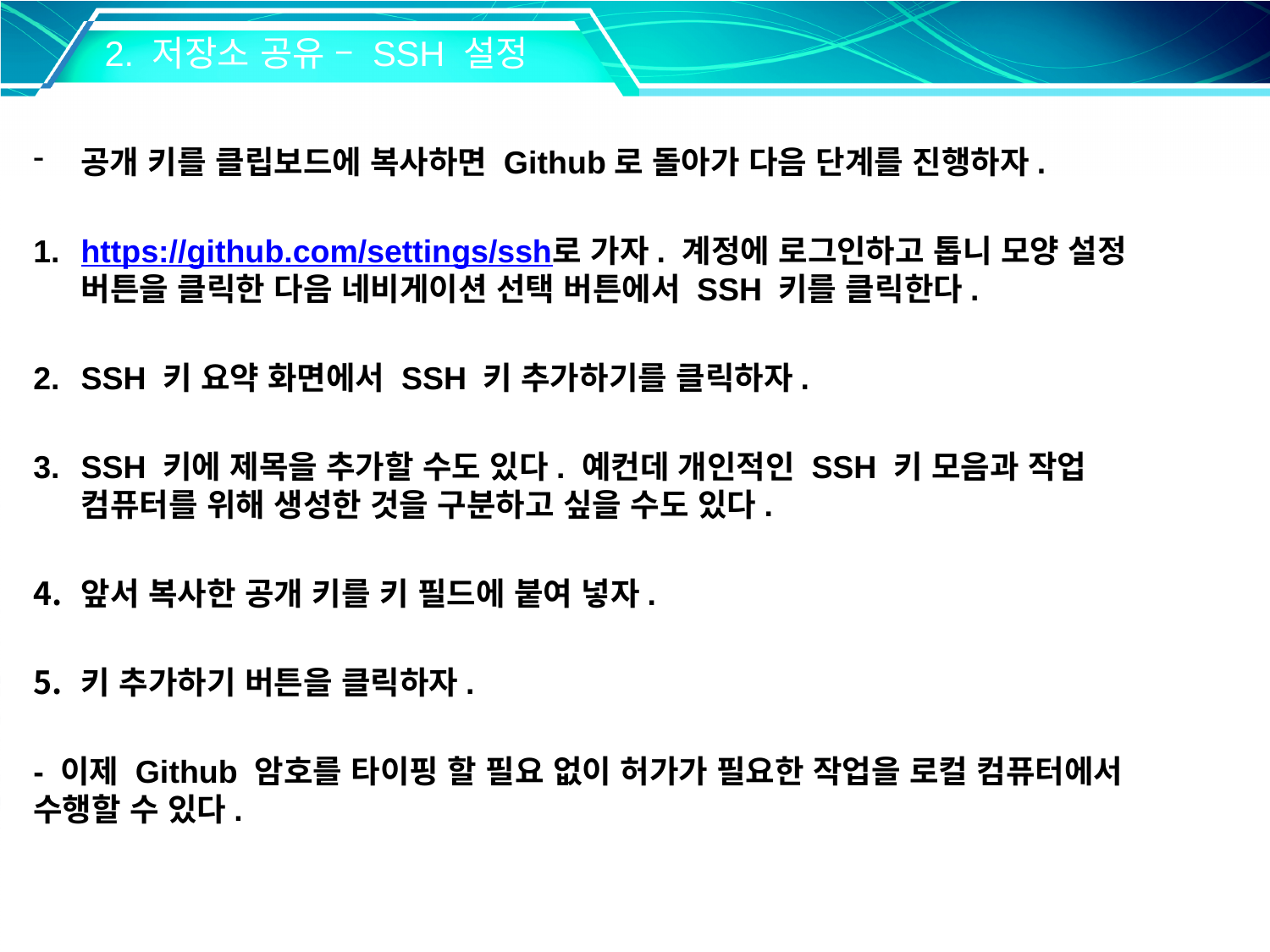

2. 저장소 공유 – SSH 설정
공개 키를 클립보드에 복사하면 Github로 돌아가 다음 단계를 진행하자.

https://github.com/settings/ssh로 가자. 계정에 로그인하고 톱니 모양 설정 버튼을 클릭한 다음 네비게이션 선택 버튼에서 SSH 키를 클릭한다.

SSH 키 요약 화면에서 SSH 키 추가하기를 클릭하자.

SSH 키에 제목을 추가할 수도 있다. 예컨데 개인적인 SSH 키 모음과 작업 컴퓨터를 위해 생성한 것을 구분하고 싶을 수도 있다.

앞서 복사한 공개 키를 키 필드에 붙여 넣자.

키 추가하기 버튼을 클릭하자.

- 이제 Github 암호를 타이핑 할 필요 없이 허가가 필요한 작업을 로컬 컴퓨터에서 수행할 수 있다.